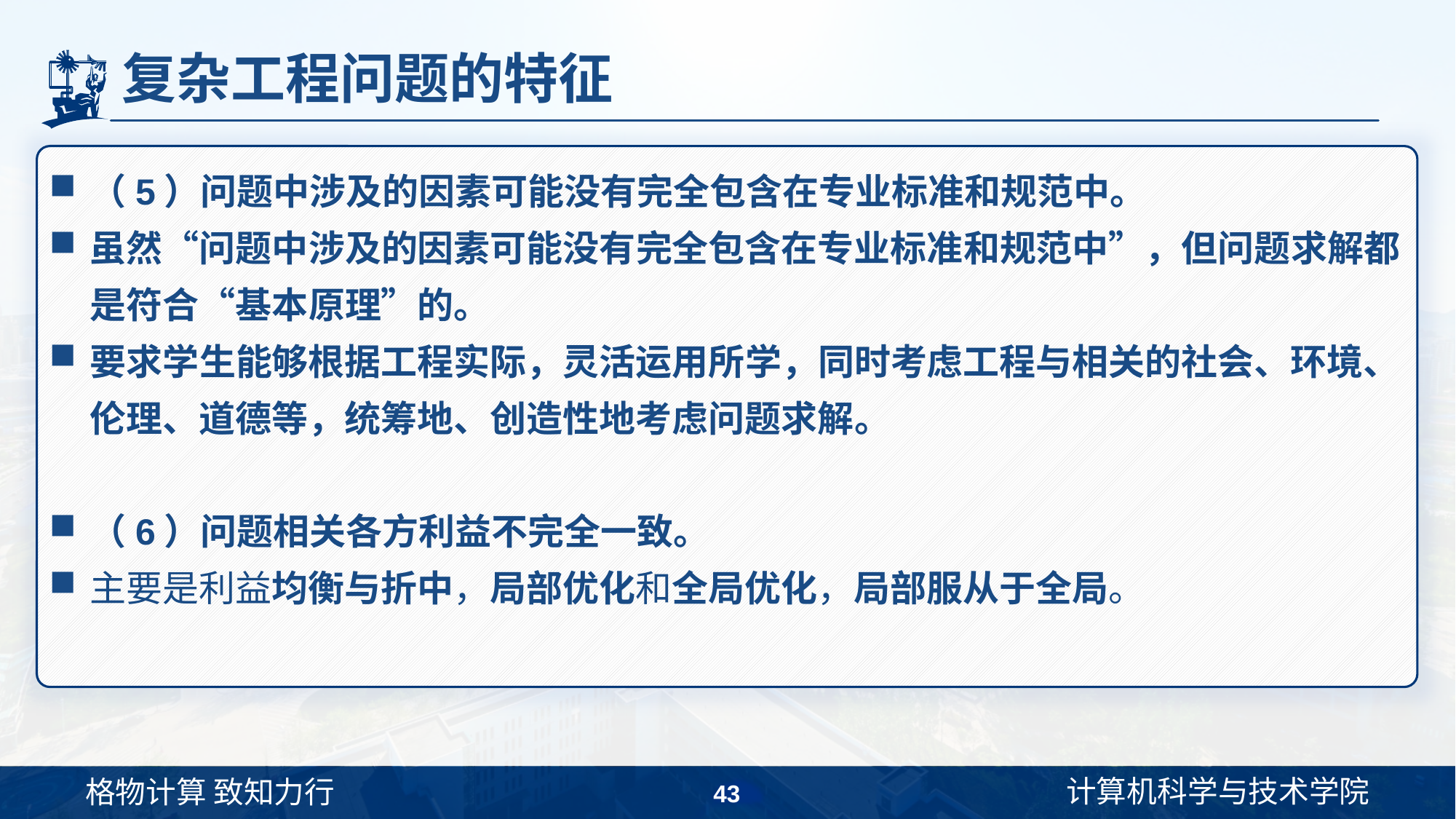

# 复杂工程问题的特征
（5）问题中涉及的因素可能没有完全包含在专业标准和规范中。
虽然“问题中涉及的因素可能没有完全包含在专业标准和规范中”，但问题求解都是符合“基本原理”的。
要求学生能够根据工程实际，灵活运用所学，同时考虑工程与相关的社会、环境、伦理、道德等，统筹地、创造性地考虑问题求解。

（6）问题相关各方利益不完全一致。
主要是利益均衡与折中，局部优化和全局优化，局部服从于全局。

43